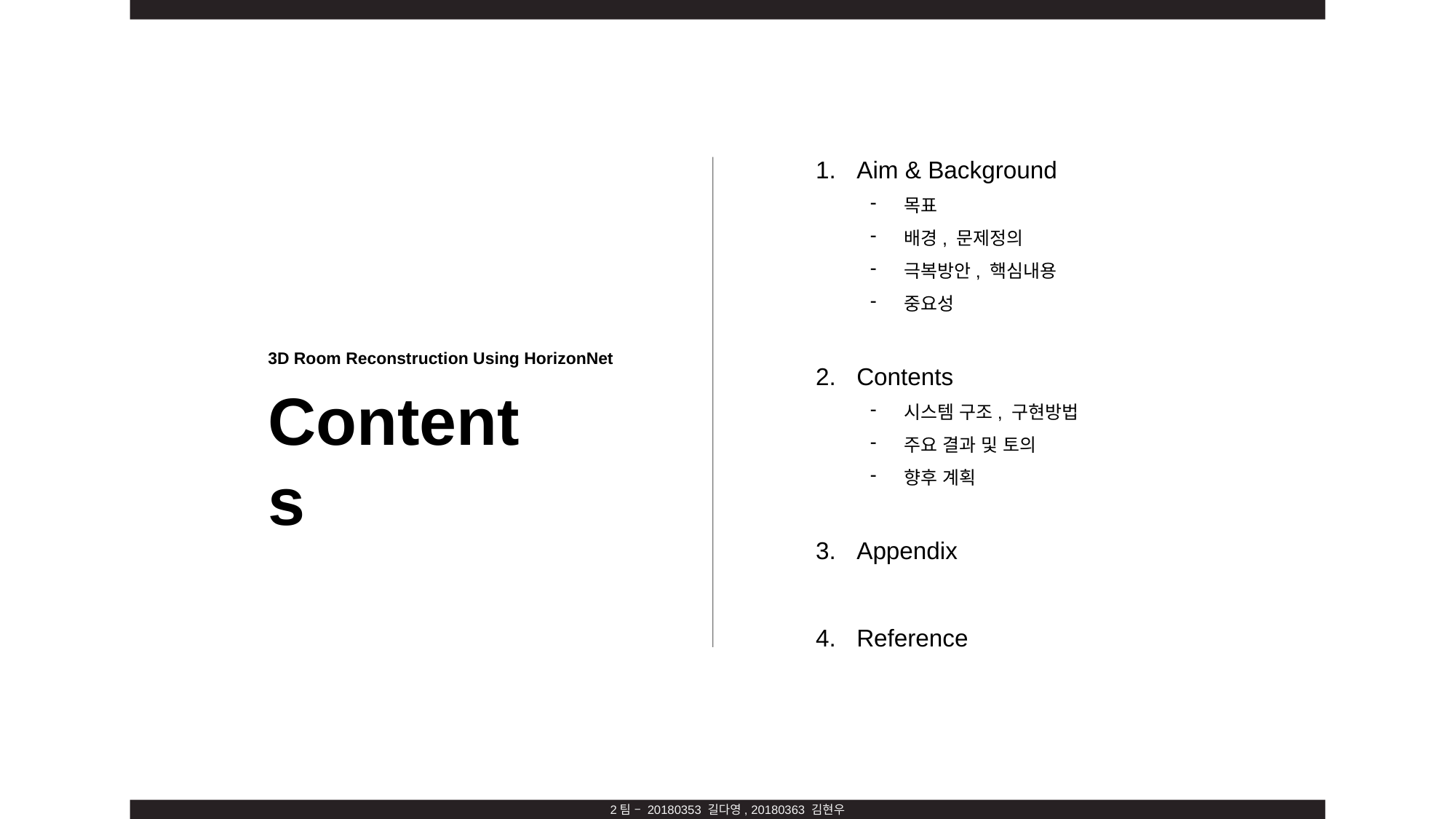

Aim & Background
목표
배경, 문제정의
극복방안, 핵심내용
중요성

Contents
시스템 구조, 구현방법
주요 결과 및 토의
향후 계획

Appendix

Reference
3D Room Reconstruction Using HorizonNet
Contents
2팀 – 20180353 길다영, 20180363 김현우